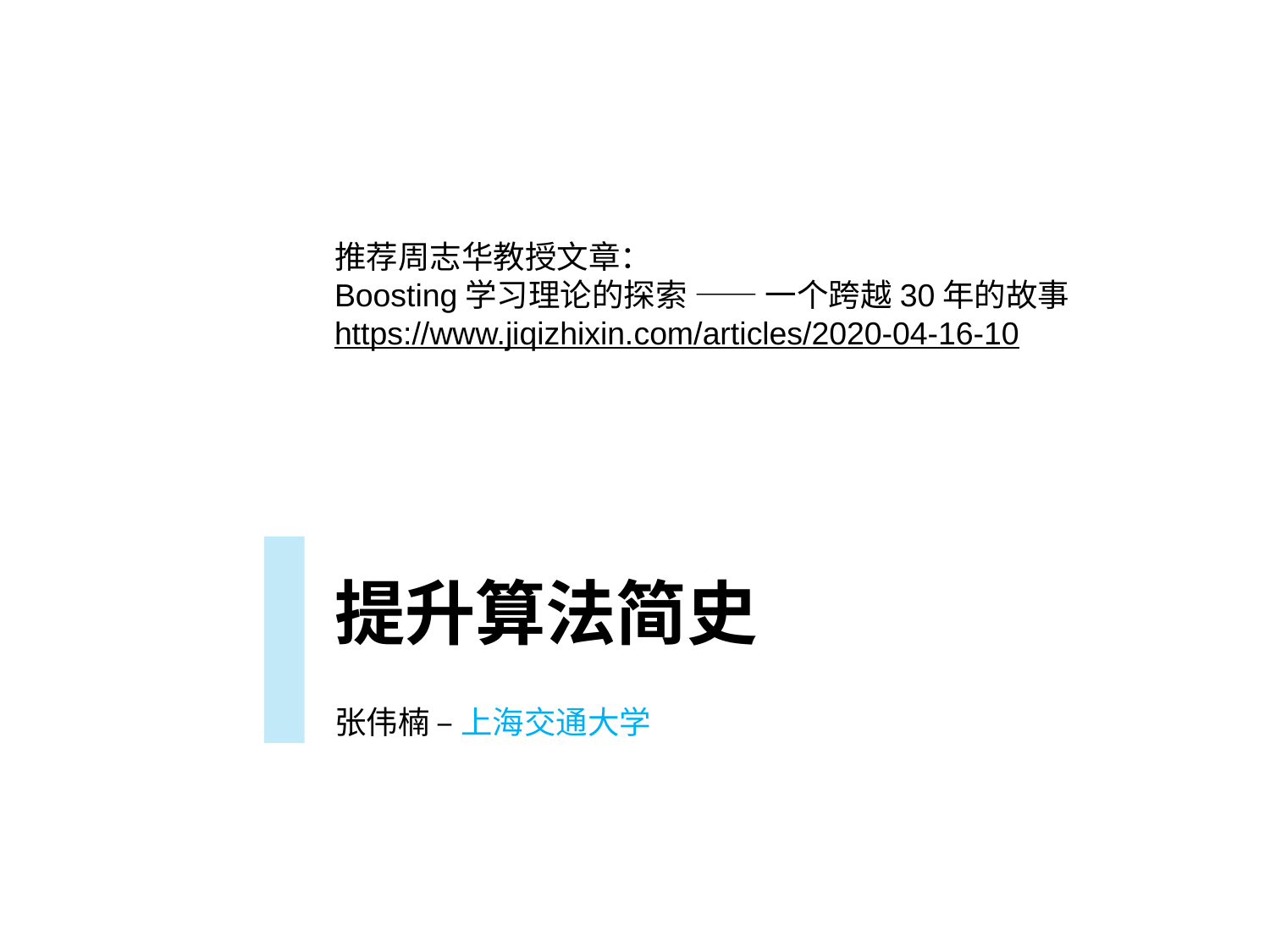

推荐周志华教授文章：
Boosting学习理论的探索 —— 一个跨越30年的故事
https://www.jiqizhixin.com/articles/2020-04-16-10
提升算法简史
张伟楠 – 上海交通大学